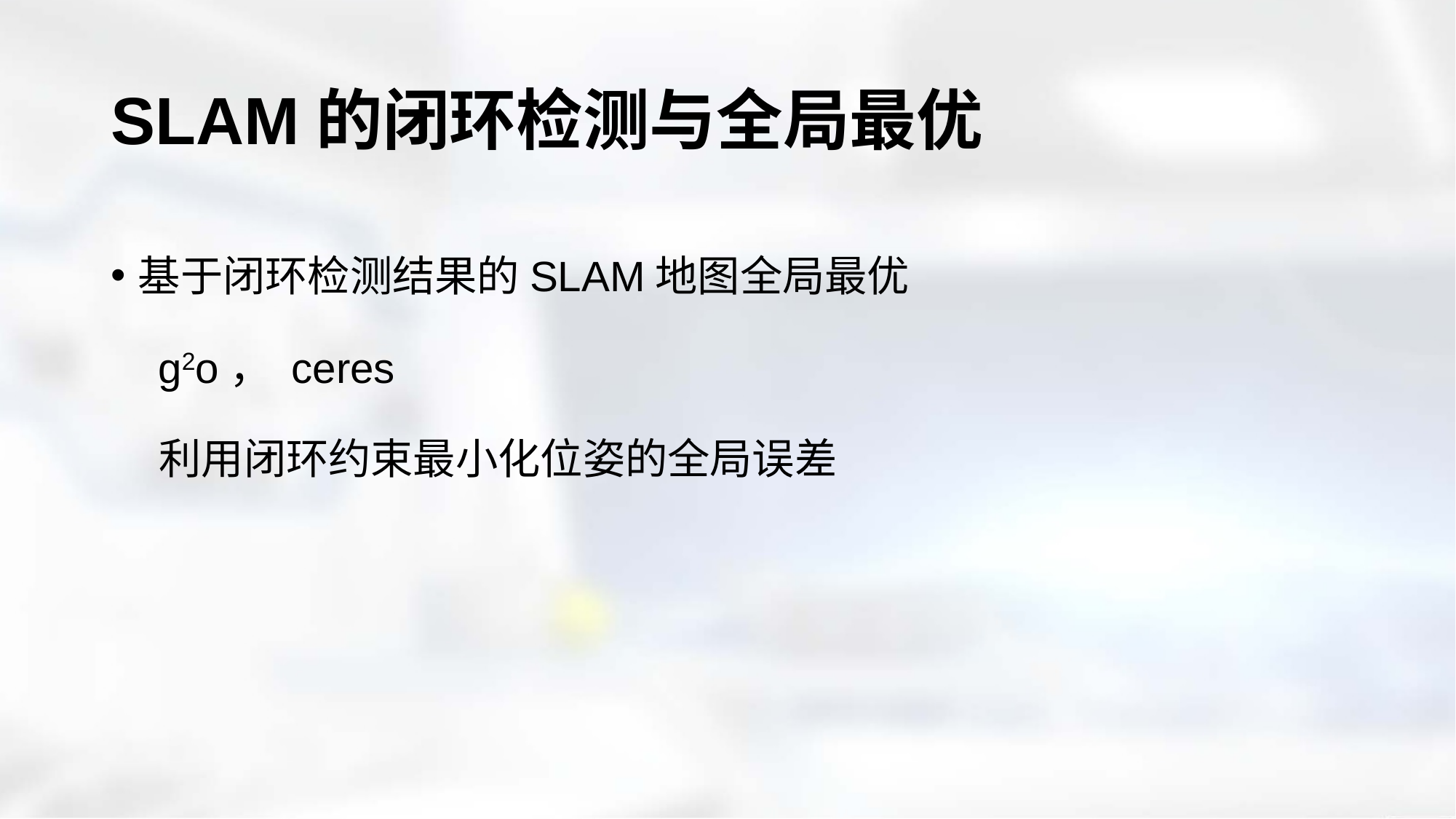

# SLAM的闭环检测与全局最优
基于闭环检测结果的SLAM地图全局最优
    g2o， ceres
    利用闭环约束最小化位姿的全局误差